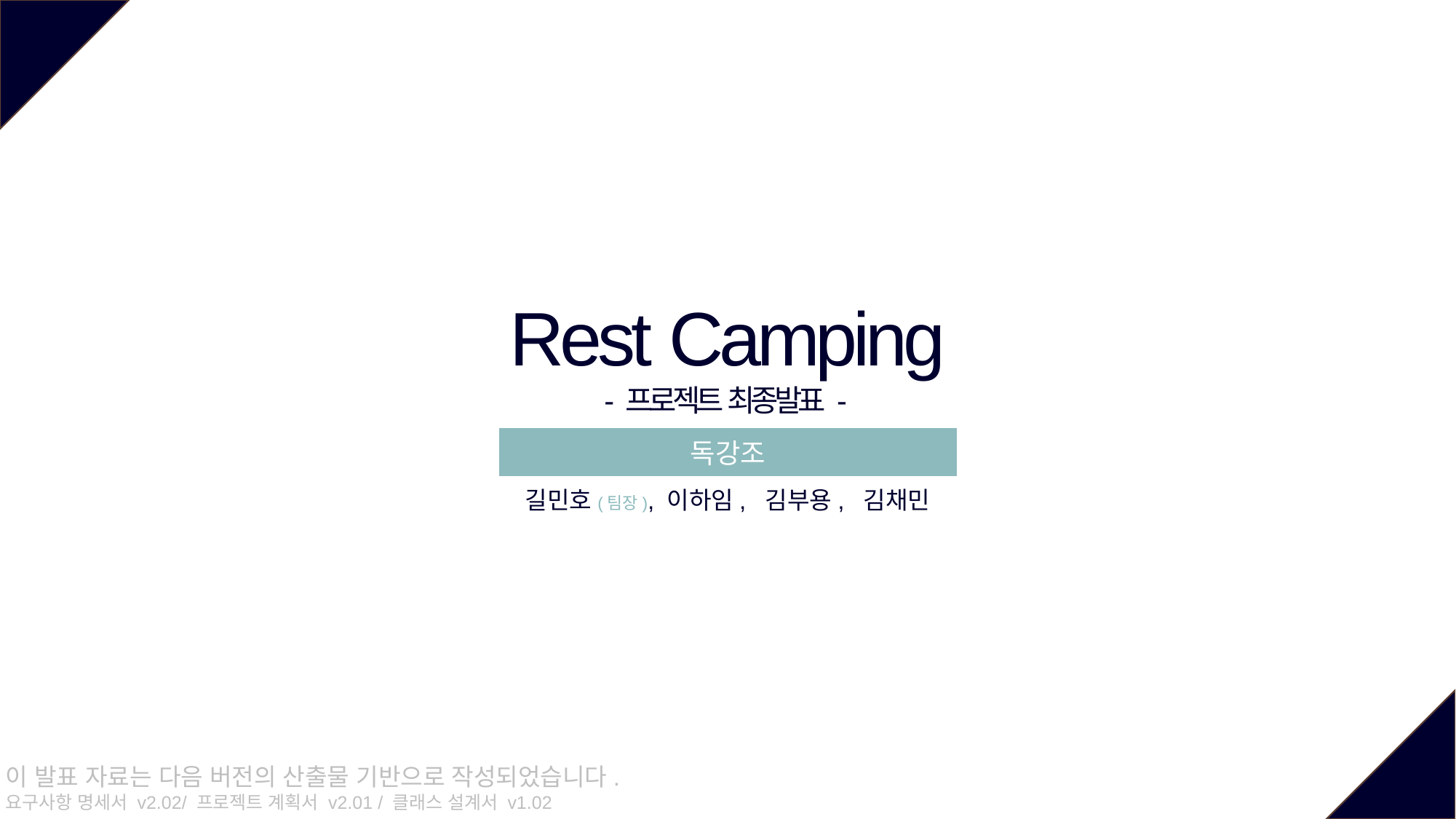

Rest Camping
- 프로젝트  최종발표 -
독강조
길민호(팀장), 이하임,  김부용,  김채민
이 발표 자료는 다음 버전의 산출물 기반으로 작성되었습니다.
요구사항 명세서 v2.02/ 프로젝트 계획서 v2.01 / 클래스 설계서 v1.02